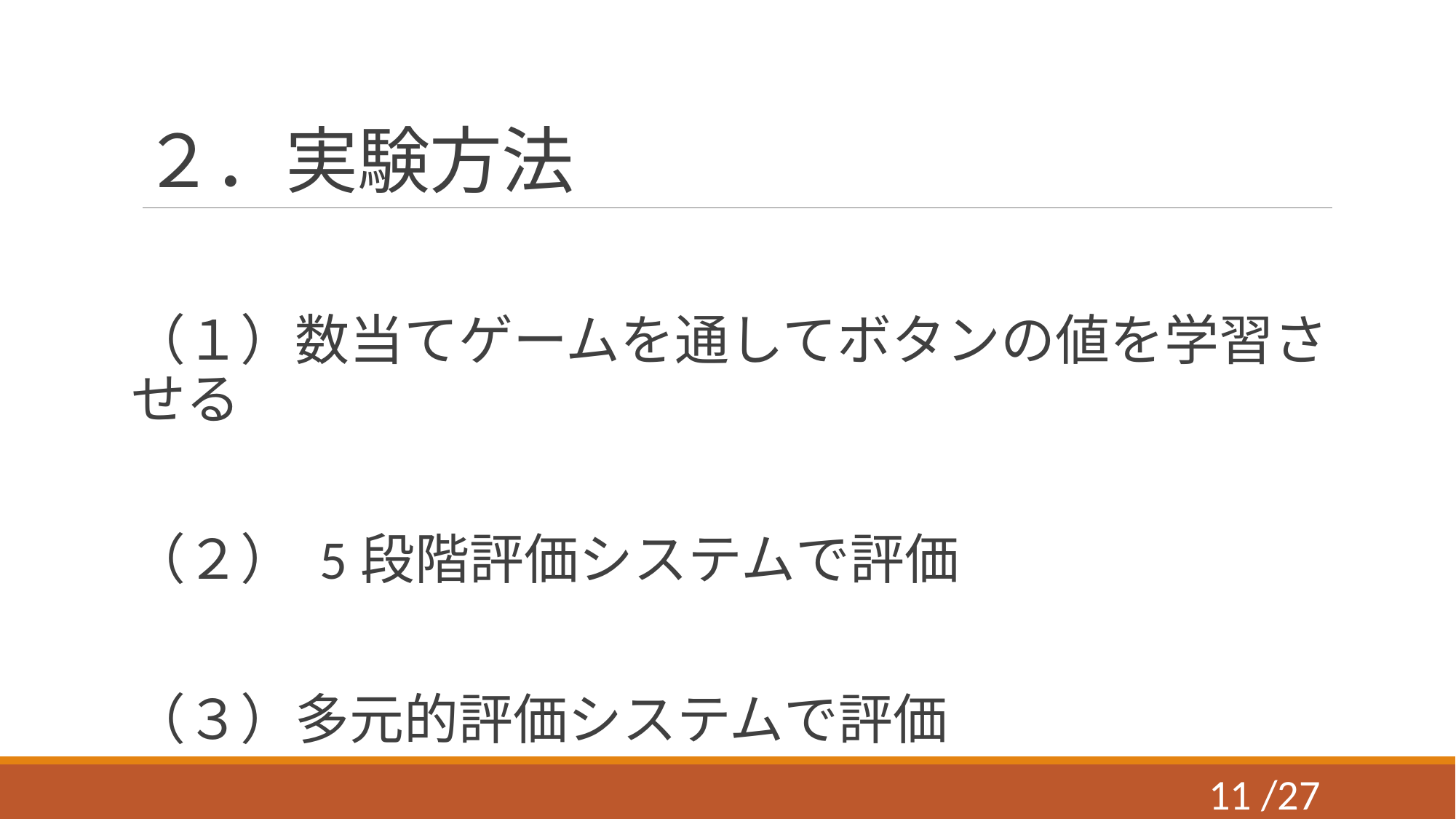

# ２．実験方法

（１）数当てゲームを通してボタンの値を学習させる

（２） 5段階評価システムで評価

（３）多元的評価システムで評価

11 /27